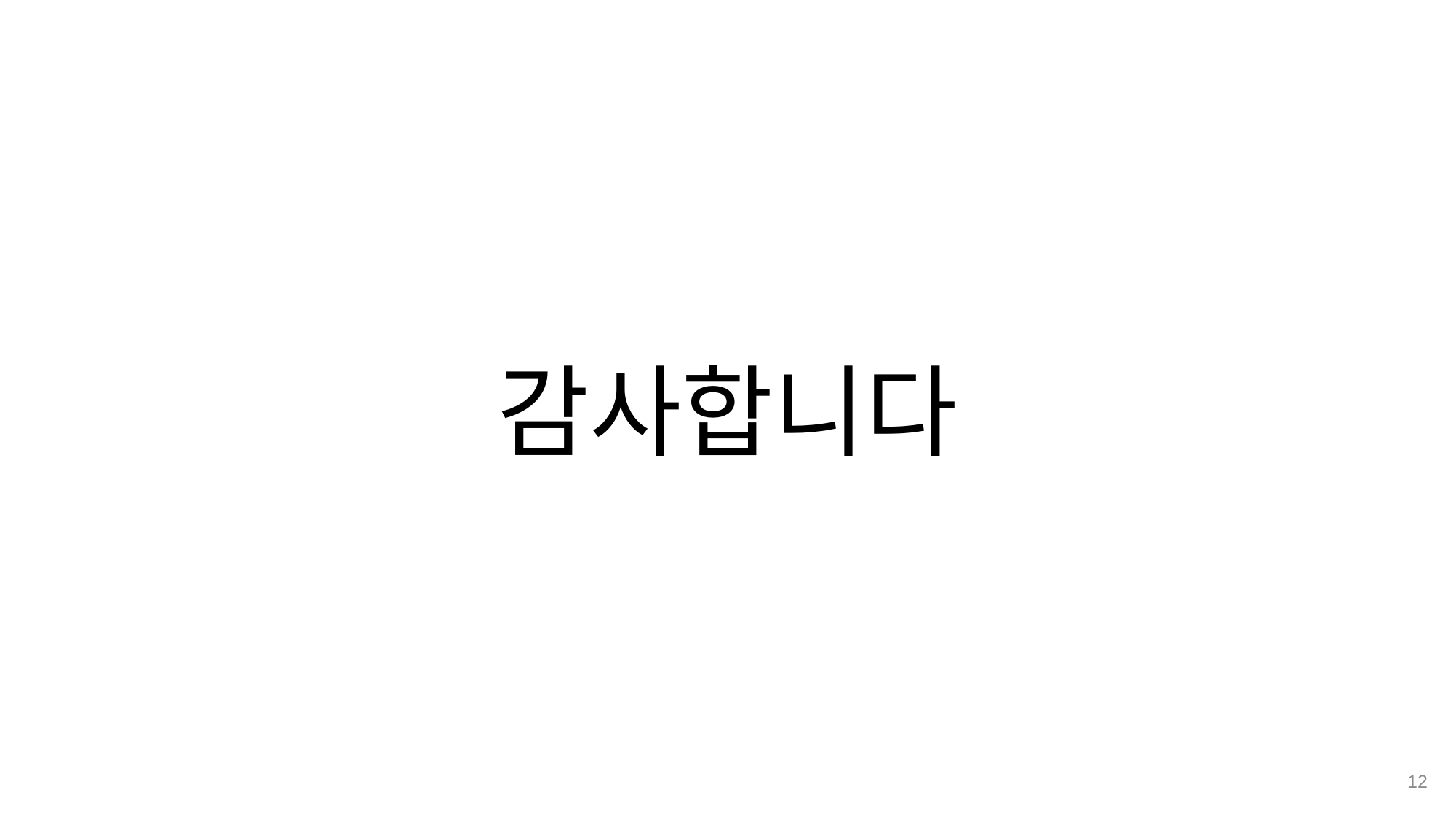

나눔스퀘어OTF ExtraBold
나눔스퀘어OTF Bold
나눔스퀘어OTF
감사합니다
12